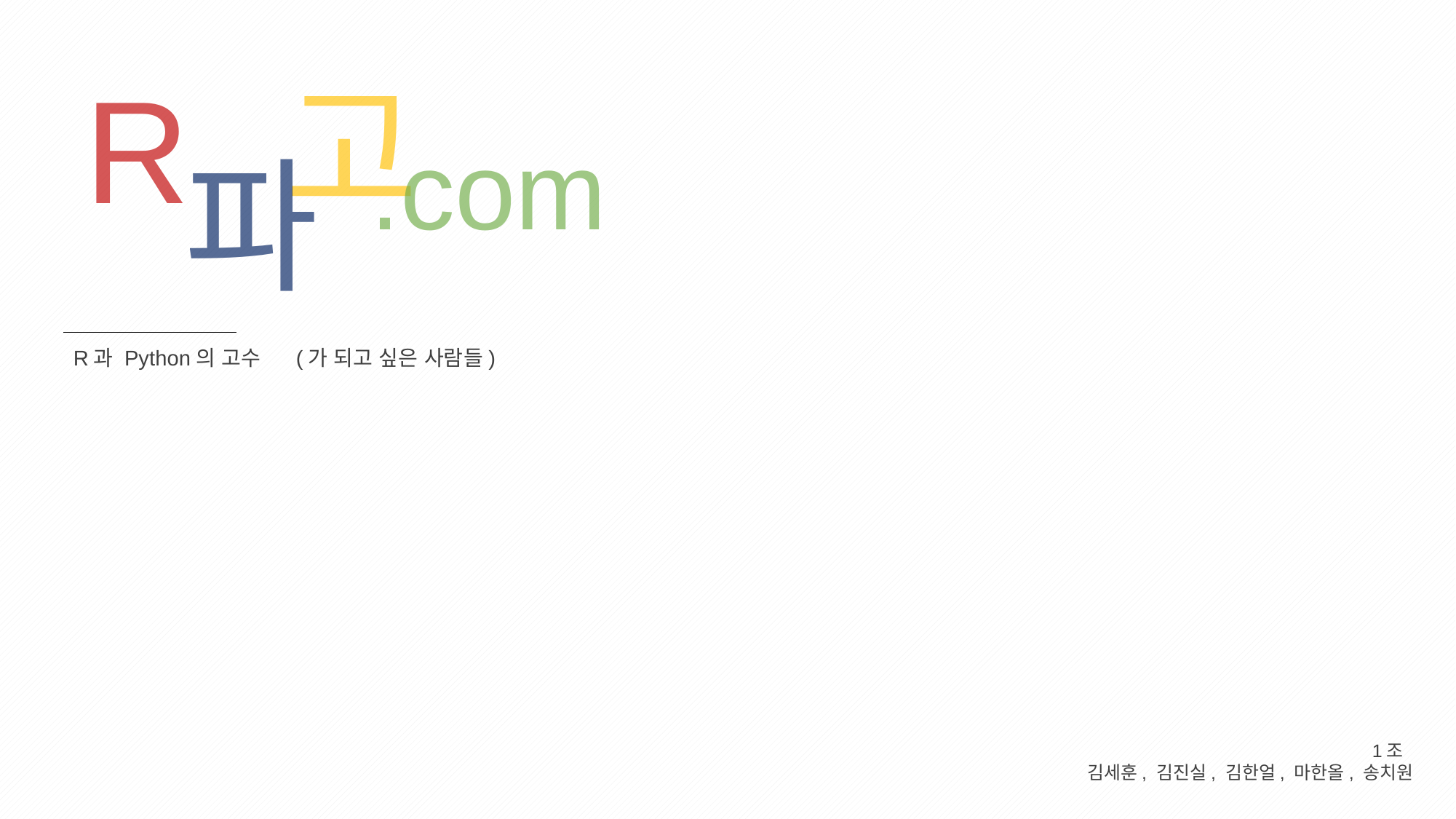

R
고
파
.com
R과 Python의 고수     (가 되고 싶은 사람들)
1조
김세훈, 김진실, 김한얼, 마한올, 송치원